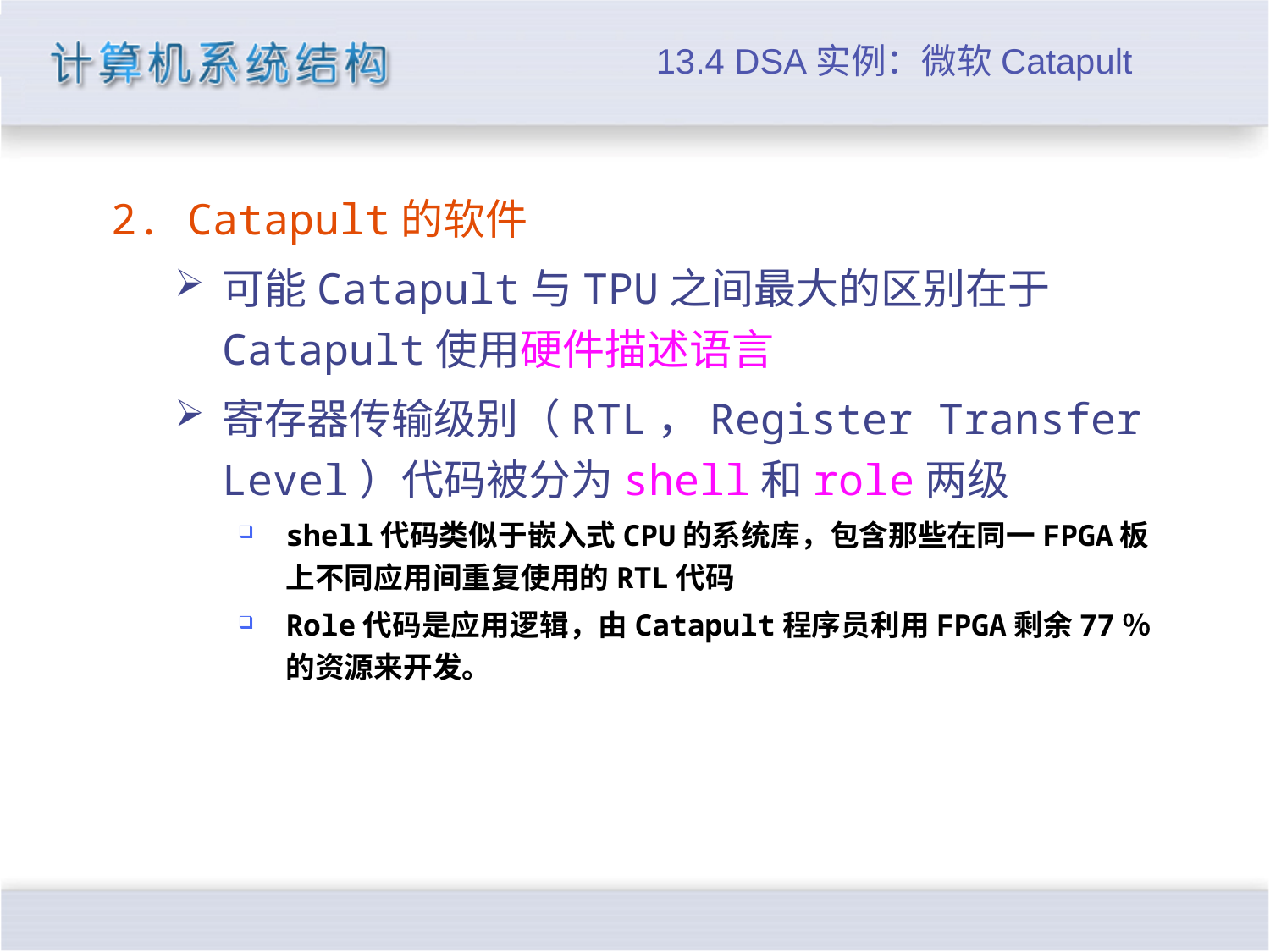

# 13.4 DSA实例：微软Catapult
2. Catapult的软件
可能Catapult与TPU之间最大的区别在于Catapult使用硬件描述语言
寄存器传输级别（RTL，Register Transfer Level）代码被分为shell和role两级
shell代码类似于嵌入式CPU的系统库，包含那些在同一FPGA板上不同应用间重复使用的RTL代码
Role代码是应用逻辑，由Catapult程序员利用FPGA剩余77％的资源来开发。